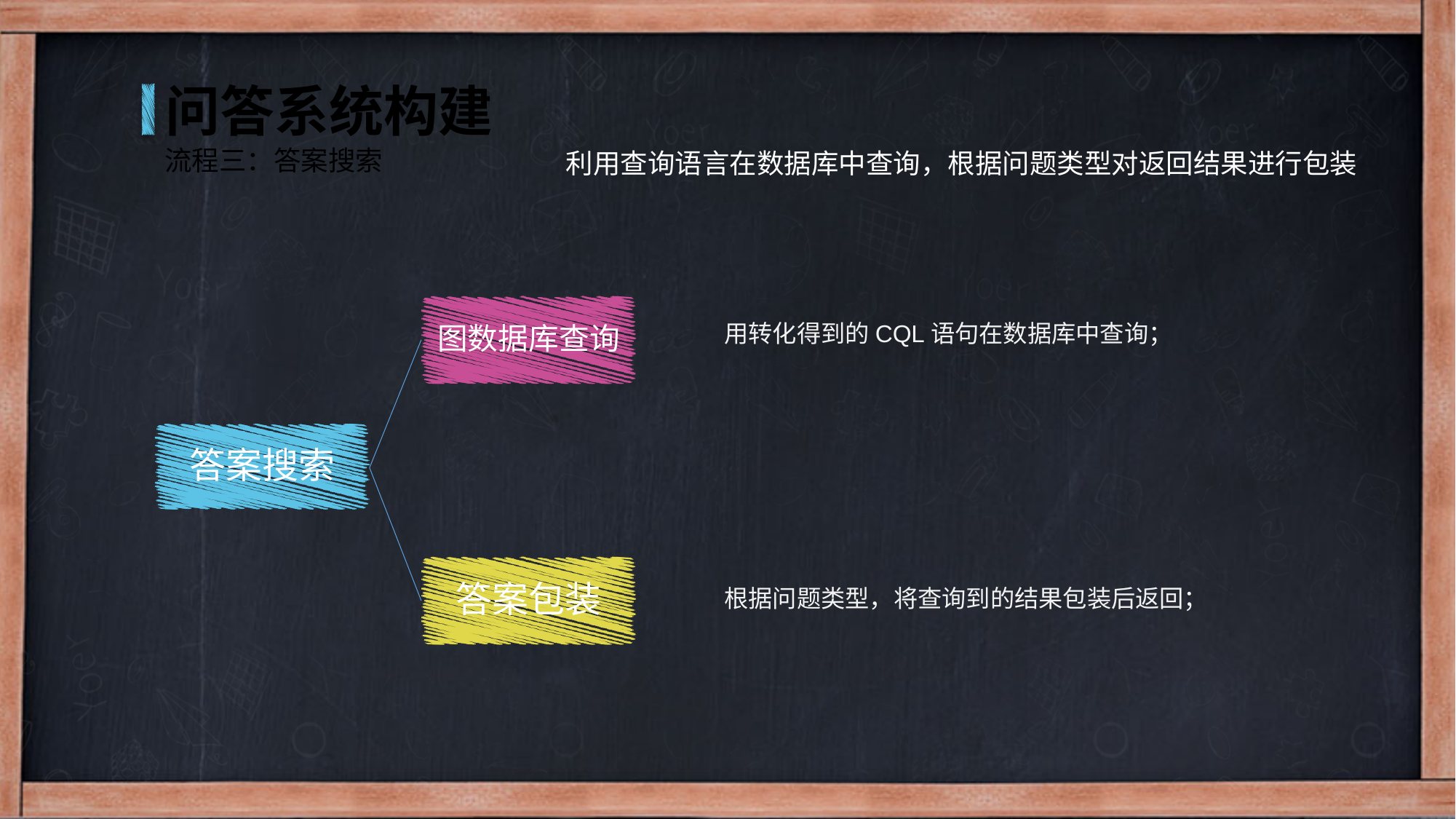

问答系统构建

流程三：答案搜索
利用查询语言在数据库中查询，根据问题类型对返回结果进行包装
图数据库查询
答案搜索
答案包装
用转化得到的CQL语句在数据库中查询；
根据问题类型，将查询到的结果包装后返回；